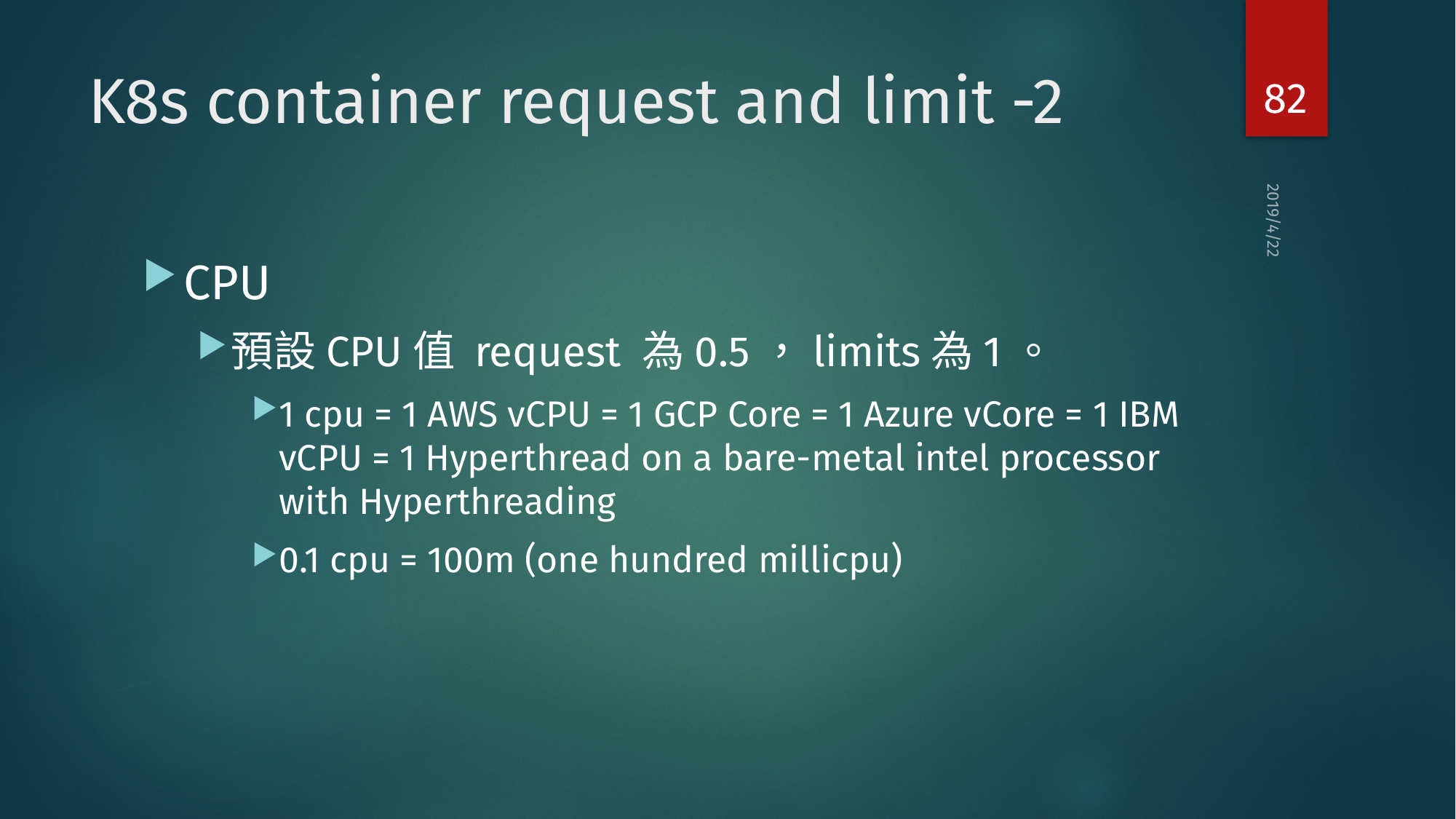

82
# K8s container request and limit -2
2019/4/22
CPU
預設CPU值 request 為0.5，limits為1。
1 cpu = 1 AWS vCPU = 1 GCP Core = 1 Azure vCore = 1 IBM vCPU = 1 Hyperthread on a bare-metal intel processor with Hyperthreading
0.1 cpu = 100m (one hundred millicpu)